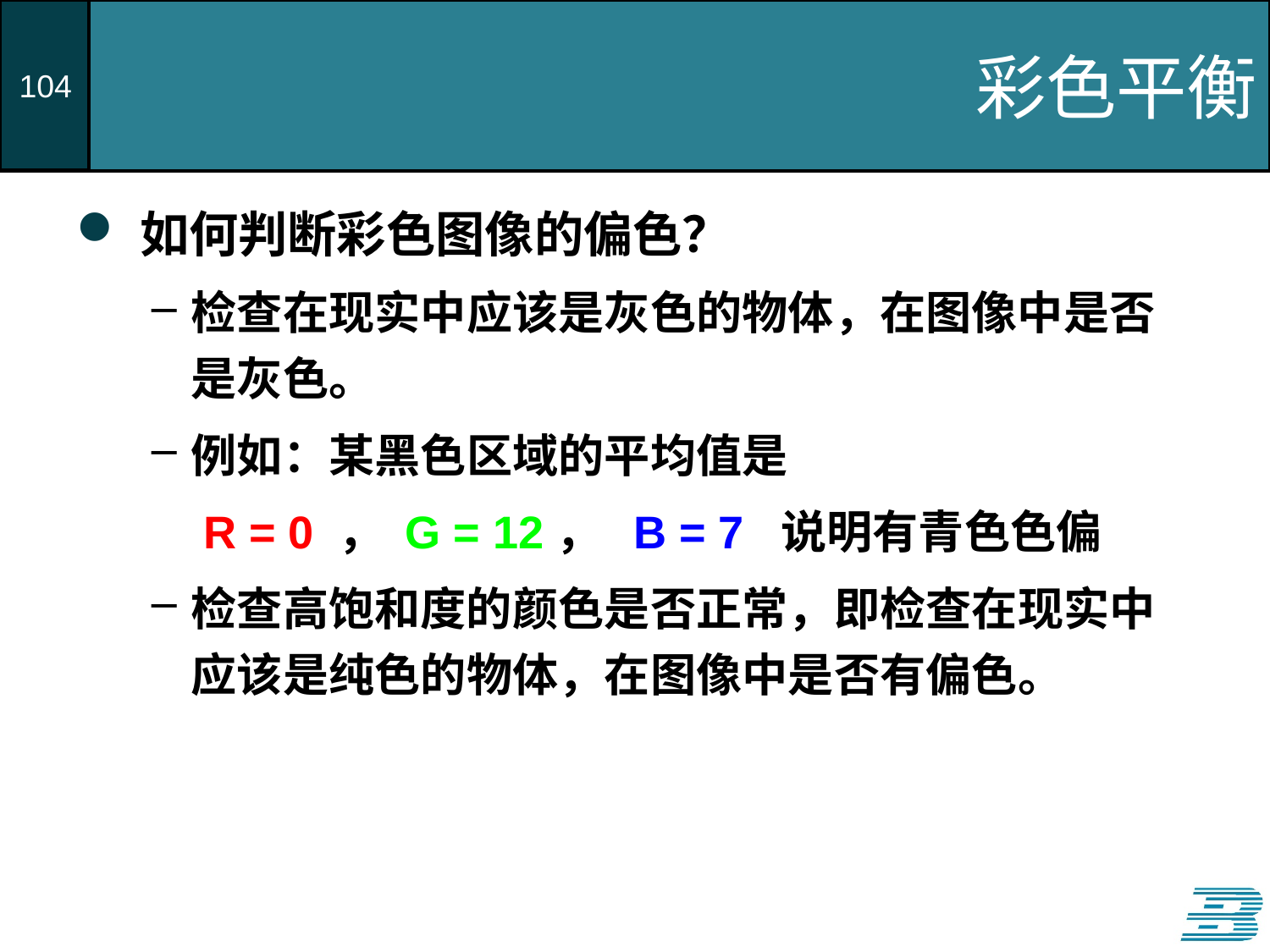

# 彩色平衡
如何判断彩色图像的偏色？
检查在现实中应该是灰色的物体，在图像中是否是灰色。
例如：某黑色区域的平均值是
	R = 0 ， G = 12，  B = 7  说明有青色色偏
检查高饱和度的颜色是否正常，即检查在现实中应该是纯色的物体，在图像中是否有偏色。